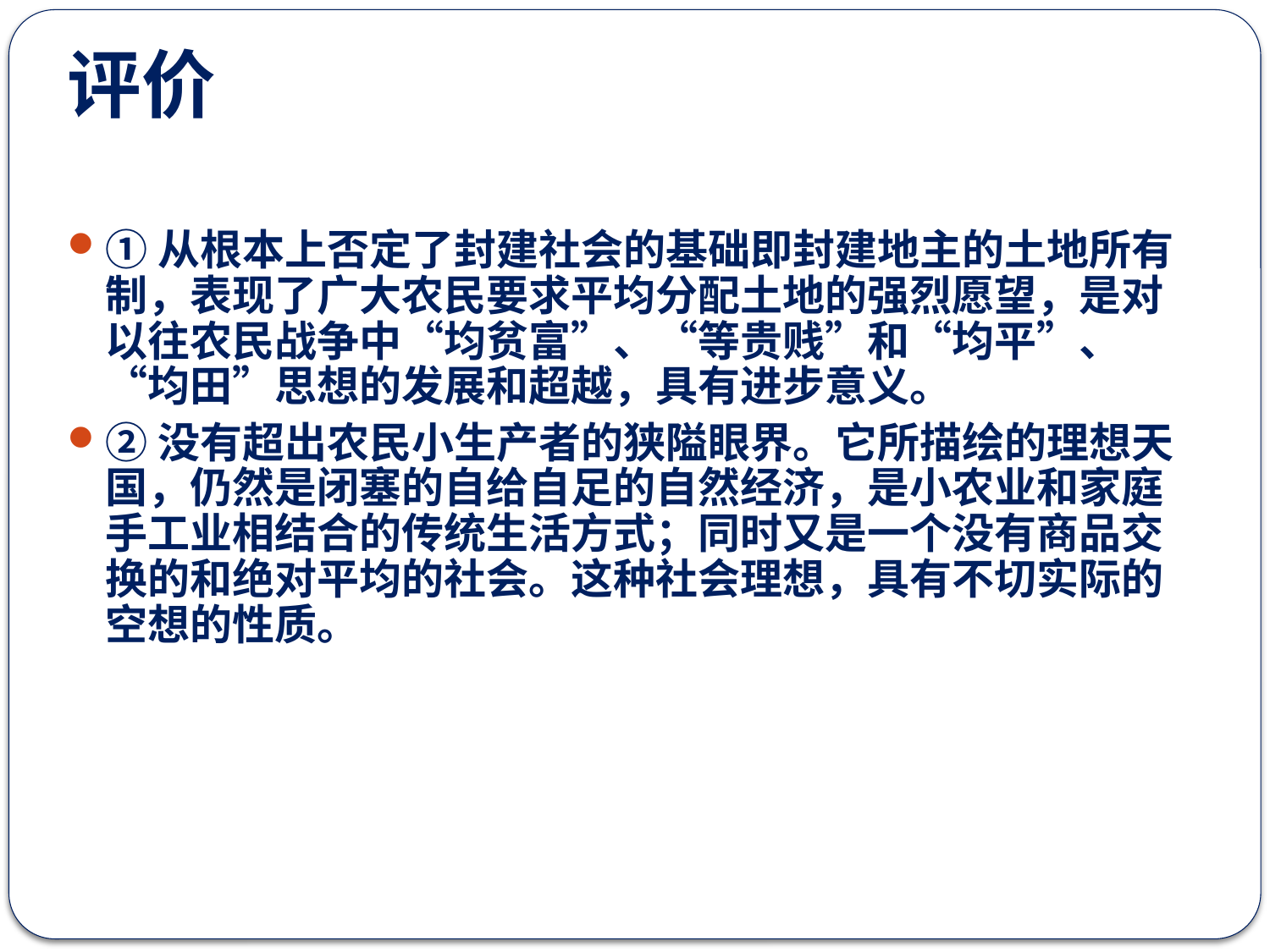

评价
①从根本上否定了封建社会的基础即封建地主的土地所有制，表现了广大农民要求平均分配土地的强烈愿望，是对以往农民战争中“均贫富”、“等贵贱”和“均平”、“均田”思想的发展和超越，具有进步意义。
②没有超出农民小生产者的狭隘眼界。它所描绘的理想天国，仍然是闭塞的自给自足的自然经济，是小农业和家庭手工业相结合的传统生活方式；同时又是一个没有商品交换的和绝对平均的社会。这种社会理想，具有不切实际的空想的性质。